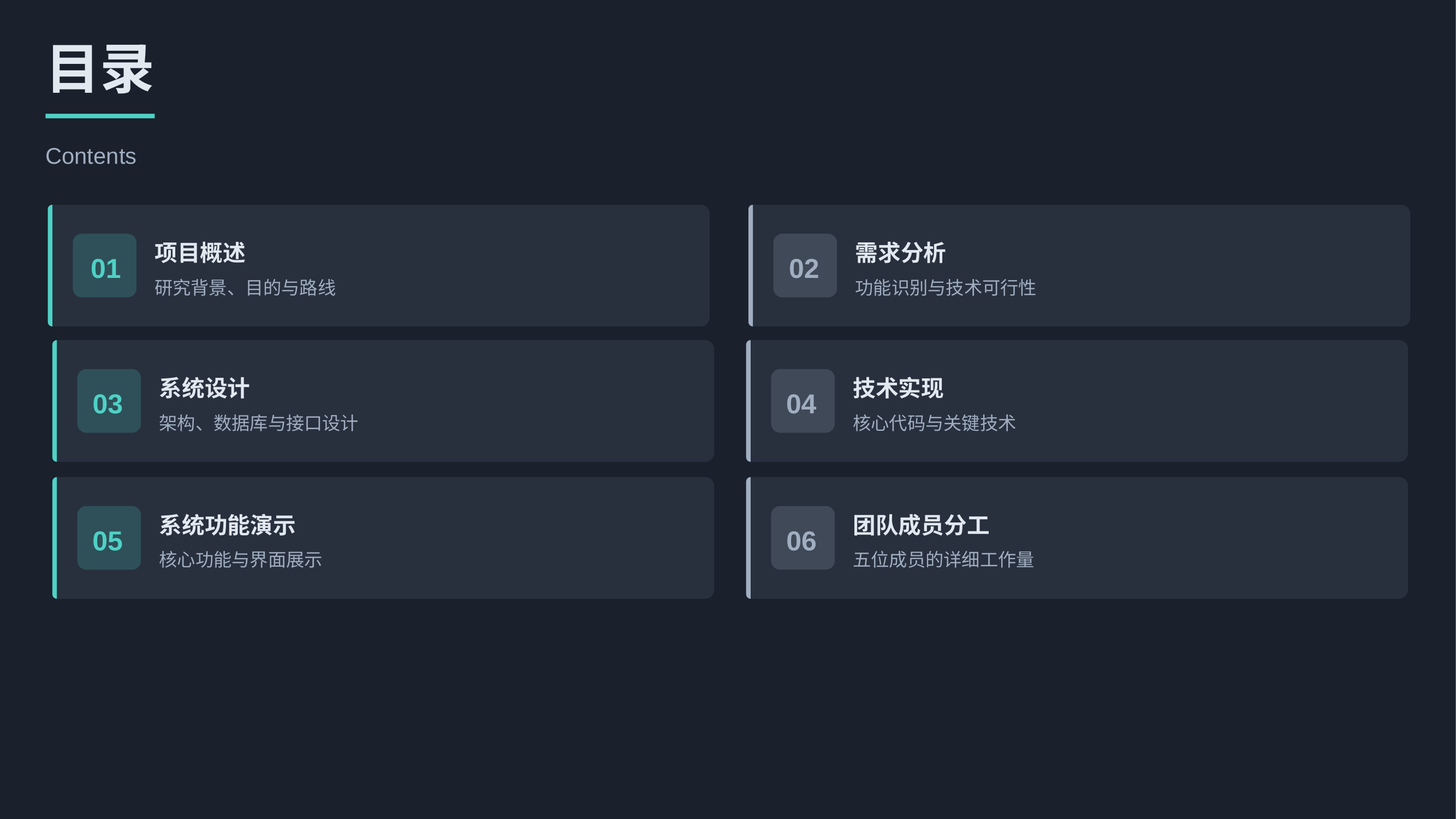

目录

Contents

项目概述

需求分析
01
02
研究背景、目的与路线
功能识别与技术可行性

技术实现

系统设计
04
03
核心代码与关键技术
架构、数据库与接口设计

系统功能演示

团队成员分工

05
06
核心功能与界面展示
五位成员的详细工作量